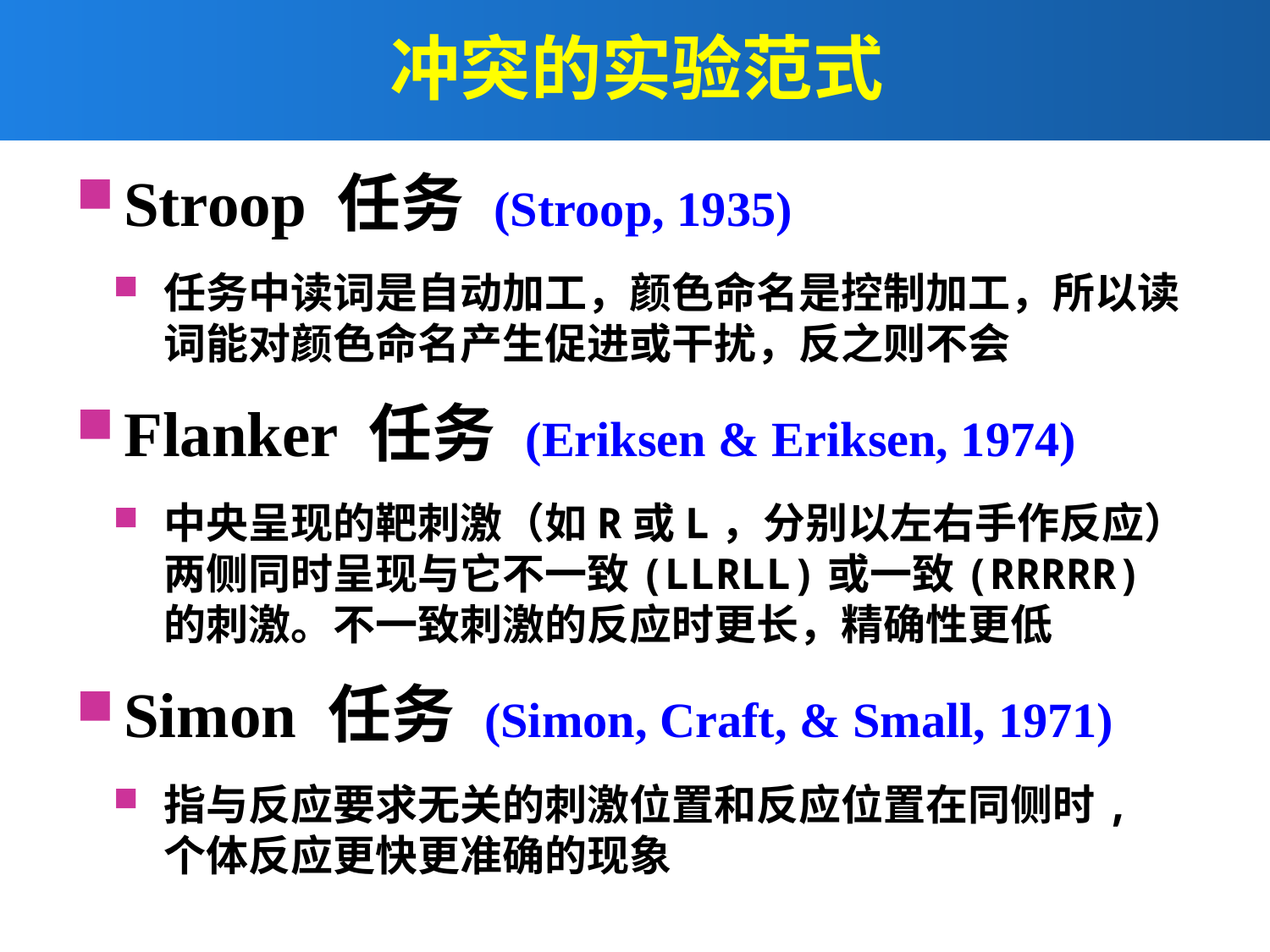

# 冲突的实验范式
Stroop 任务 (Stroop, 1935)
任务中读词是自动加工，颜色命名是控制加工，所以读词能对颜色命名产生促进或干扰，反之则不会
Flanker 任务 (Eriksen & Eriksen, 1974)
中央呈现的靶刺激（如R或L，分别以左右手作反应）两侧同时呈现与它不一致(LLRLL)或一致(RRRRR)的刺激。不一致刺激的反应时更长，精确性更低
Simon 任务 (Simon, Craft, & Small, 1971)
指与反应要求无关的刺激位置和反应位置在同侧时, 个体反应更快更准确的现象